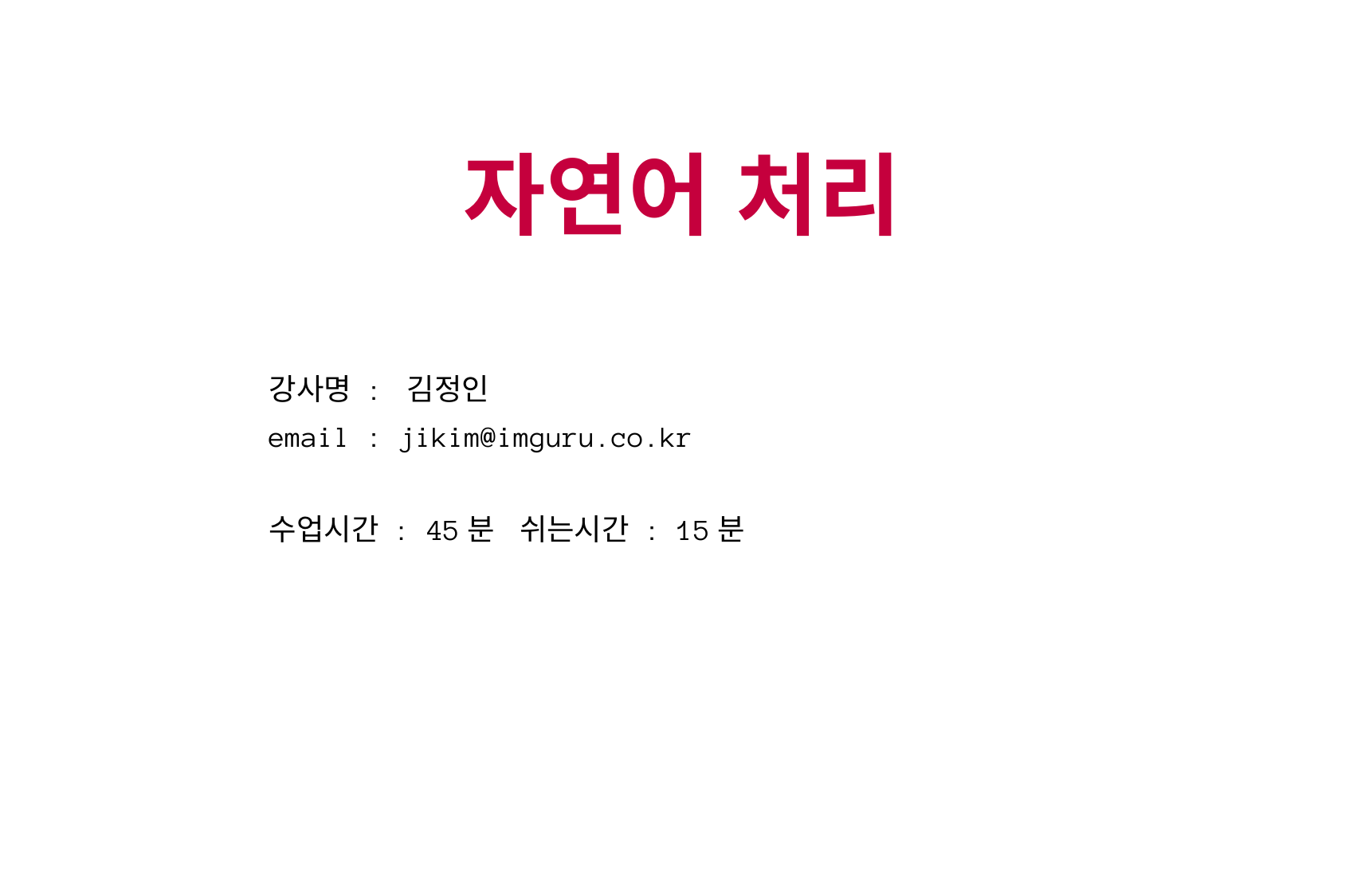

자연어 처리
강사명 : 김정인
email : jikim@imguru.co.kr

수업시간 : 45분   쉬는시간 : 15분